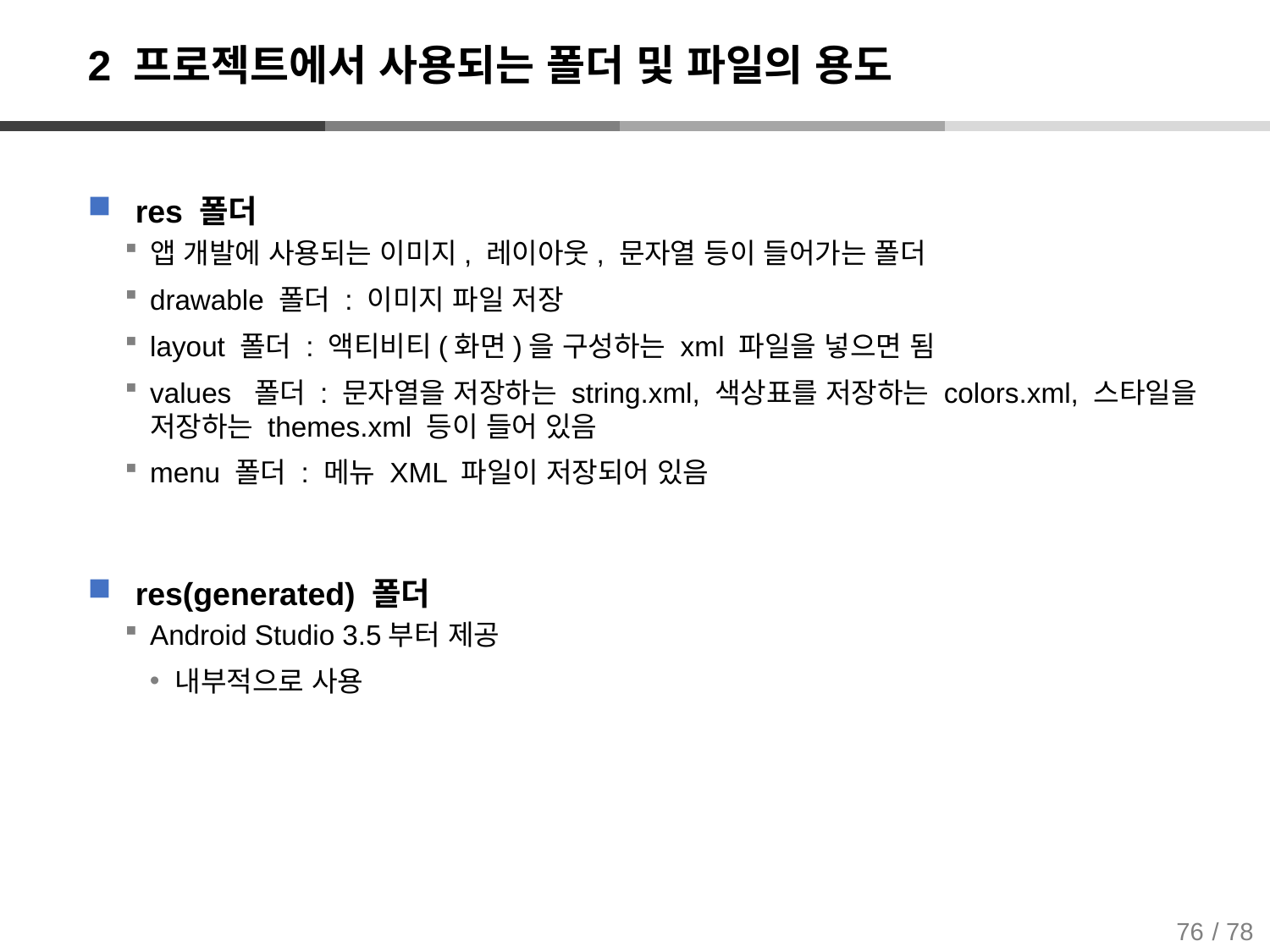

# 2 프로젝트에서 사용되는 폴더 및 파일의 용도
res 폴더
앱 개발에 사용되는 이미지, 레이아웃, 문자열 등이 들어가는 폴더
drawable 폴더 : 이미지 파일 저장
layout 폴더 : 액티비티(화면)을 구성하는 xml 파일을 넣으면 됨
values  폴더 : 문자열을 저장하는 string.xml, 색상표를 저장하는 colors.xml, 스타일을 저장하는 themes.xml 등이 들어 있음
menu 폴더 : 메뉴 XML 파일이 저장되어 있음

res(generated) 폴더
Android Studio 3.5부터 제공
내부적으로 사용